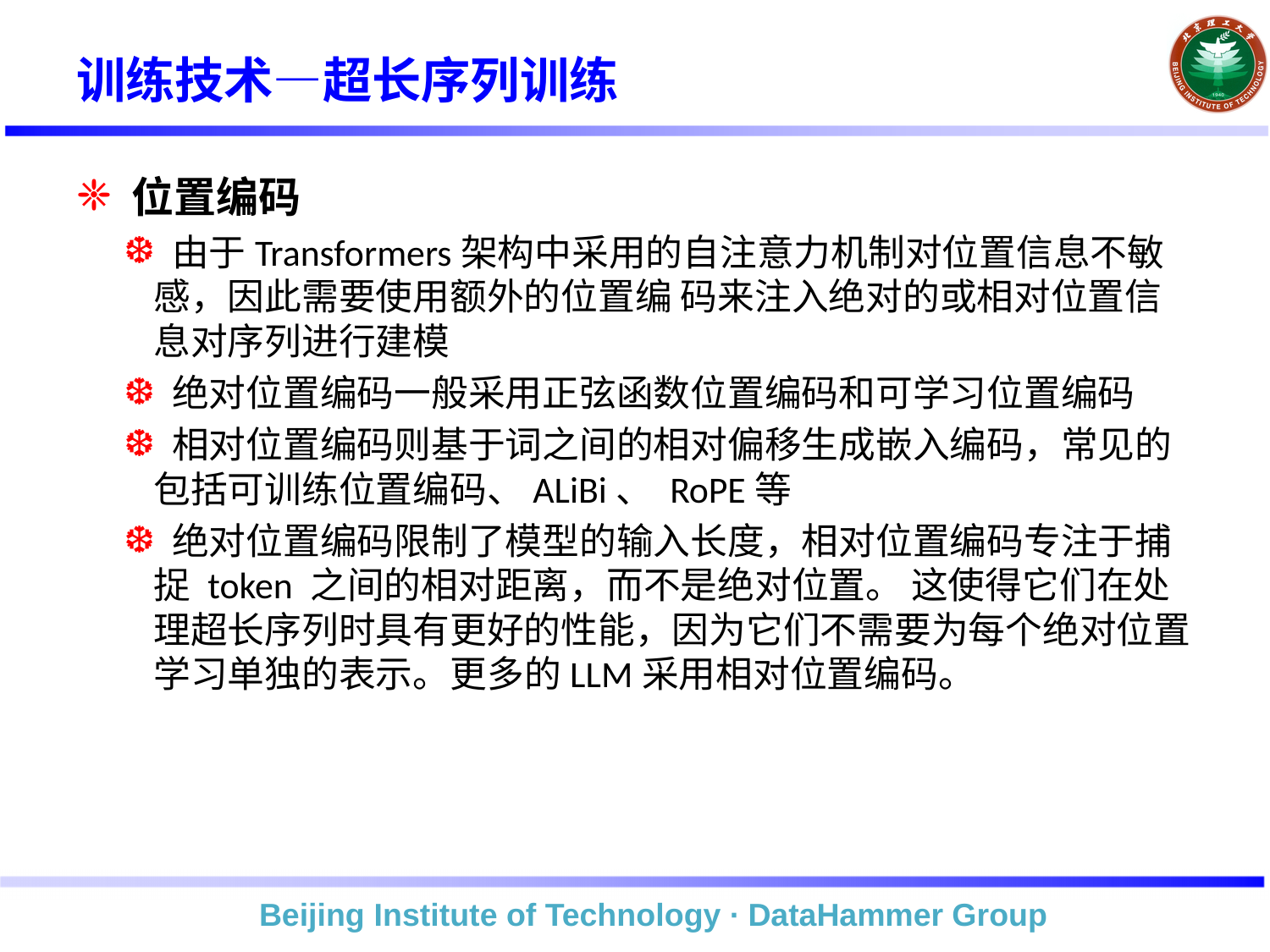

# 训练技术—超长序列训练
 位置编码
 由于Transformers架构中采用的自注意力机制对位置信息不敏感，因此需要使用额外的位置编 码来注入绝对的或相对位置信息对序列进行建模
 绝对位置编码一般采用正弦函数位置编码和可学习位置编码
 相对位置编码则基于词之间的相对偏移生成嵌入编码，常见的包括可训练位置编码、ALiBi、 RoPE等
 绝对位置编码限制了模型的输入长度，相对位置编码专注于捕捉 token 之间的相对距离，而不是绝对位置。 这使得它们在处理超长序列时具有更好的性能，因为它们不需要为每个绝对位置学习单独的表示。更多的LLM采用相对位置编码。